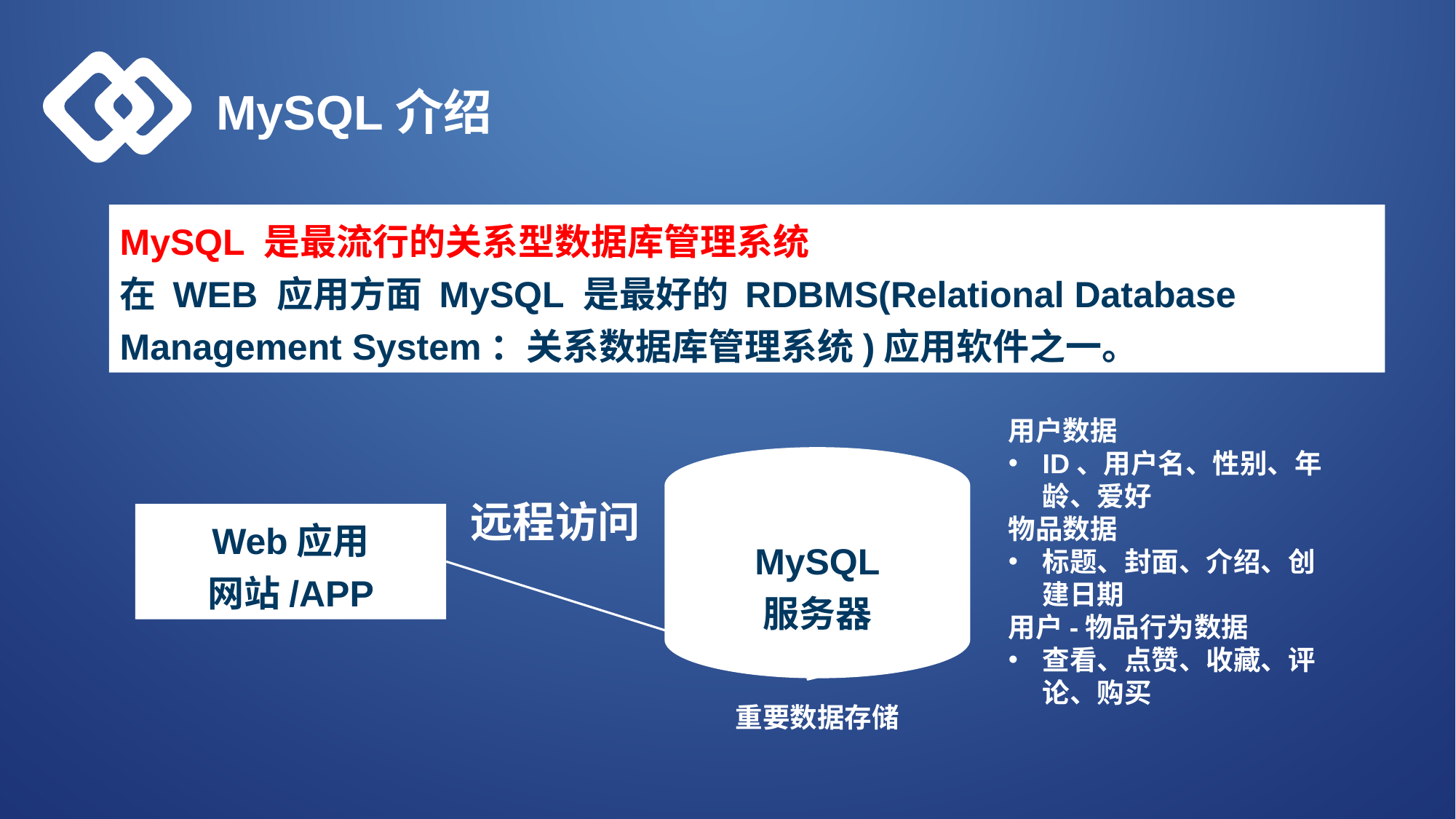

MySQL介绍

MySQL 是最流行的关系型数据库管理系统
在 WEB 应用方面 MySQL 是最好的 RDBMS(Relational Database Management System：关系数据库管理系统)应用软件之一。
用户数据
ID、用户名、性别、年龄、爱好
物品数据
标题、封面、介绍、创建日期
用户-物品行为数据
查看、点赞、收藏、评论、购买
MySQL
服务器
远程访问
Web应用
网站/APP
重要数据存储